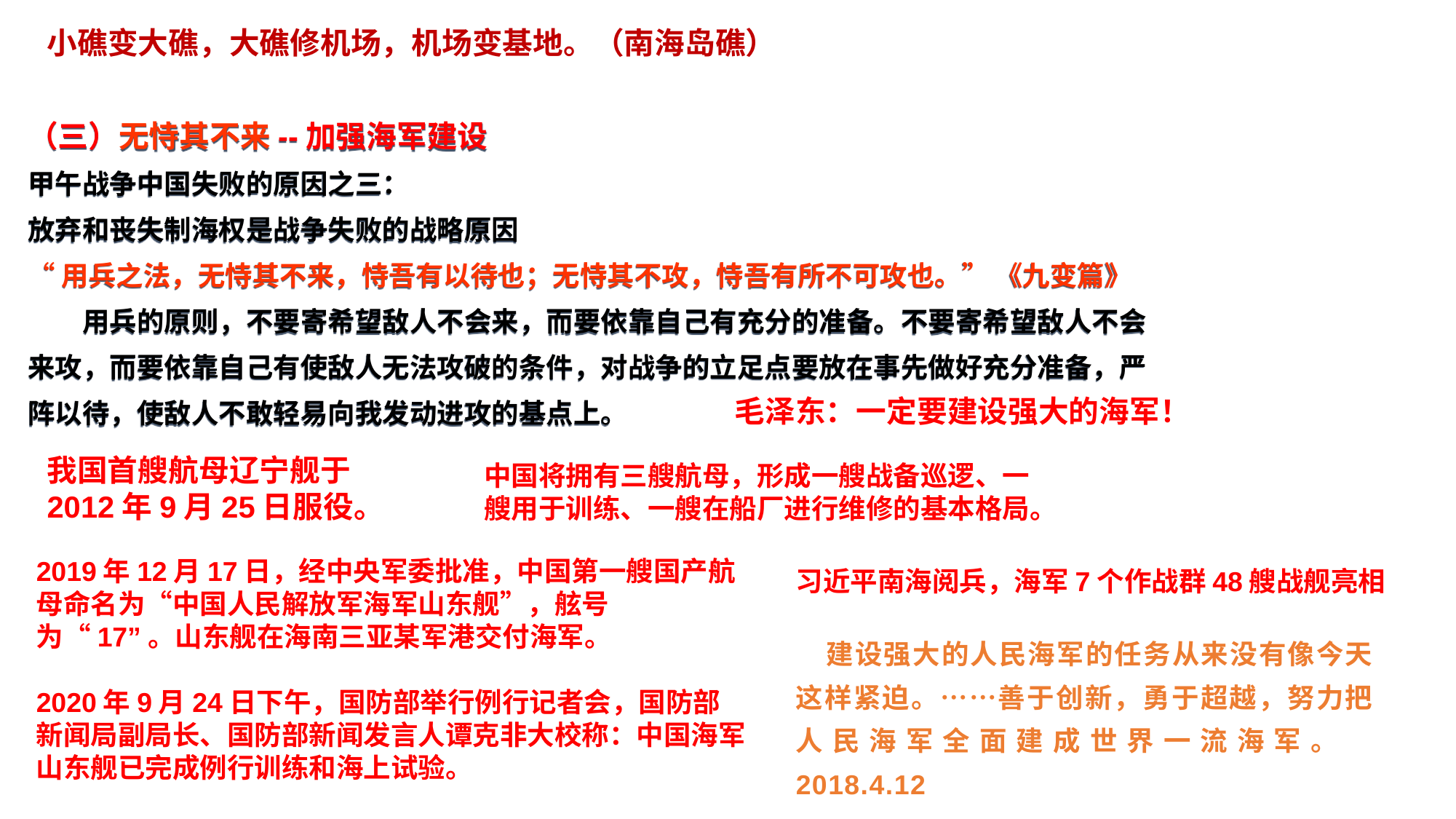

小礁变大礁，大礁修机场，机场变基地。（南海岛礁）
（三）无恃其不来--加强海军建设
甲午战争中国失败的原因之三：
放弃和丧失制海权是战争失败的战略原因
“用兵之法，无恃其不来，恃吾有以待也；无恃其不攻，恃吾有所不可攻也。” 《九变篇》
　　用兵的原则，不要寄希望敌人不会来，而要依靠自己有充分的准备。不要寄希望敌人不会来攻，而要依靠自己有使敌人无法攻破的条件，对战争的立足点要放在事先做好充分准备，严阵以待，使敌人不敢轻易向我发动进攻的基点上。
毛泽东：一定要建设强大的海军！
我国首艘航母辽宁舰于2012年9月25日服役。
中国将拥有三艘航母，形成一艘战备巡逻、一艘用于训练、一艘在船厂进行维修的基本格局。
2019年12月17日，经中央军委批准，中国第一艘国产航母命名为“中国人民解放军海军山东舰”，舷号为“17”。山东舰在海南三亚某军港交付海军。

2020年9月24日下午，国防部举行例行记者会，国防部新闻局副局长、国防部新闻发言人谭克非大校称：中国海军山东舰已完成例行训练和海上试验。
习近平南海阅兵，海军7个作战群48艘战舰亮相
   建设强大的人民海军的任务从来没有像今天这样紧迫。……善于创新，勇于超越，努力把人民海军全面建成世界一流海军。	  2018.4.12